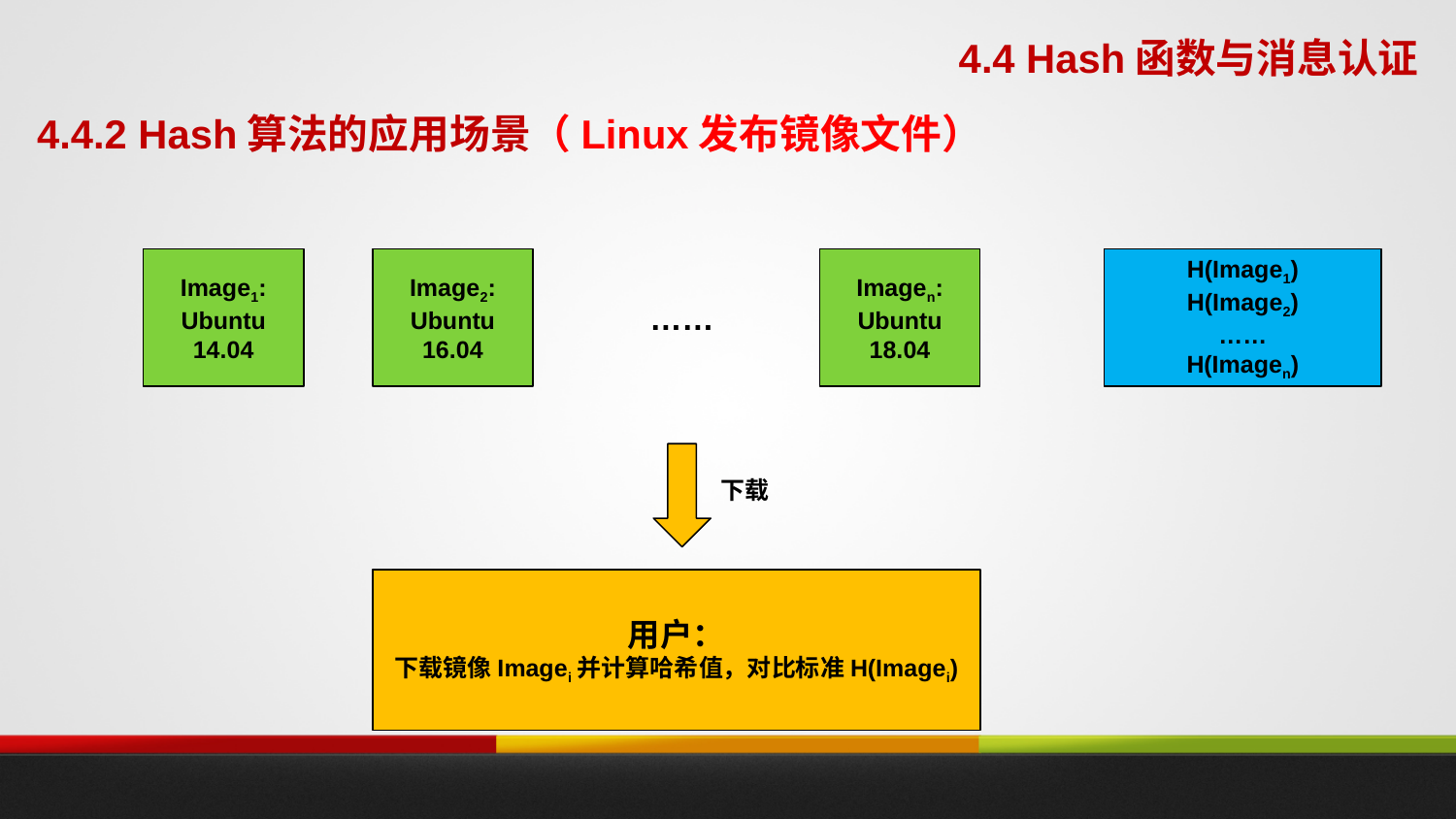

4.4 Hash函数与消息认证
4.4.2 Hash算法的应用场景（Linux发布镜像文件）
Image1:
Ubuntu
14.04
Image2:
Ubuntu
16.04
……
Imagen:
Ubuntu
18.04
H(Image1)
H(Image2)
……
H(Imagen)

下载
用户：
下载镜像Imagei并计算哈希值，对比标准H(Imagei)